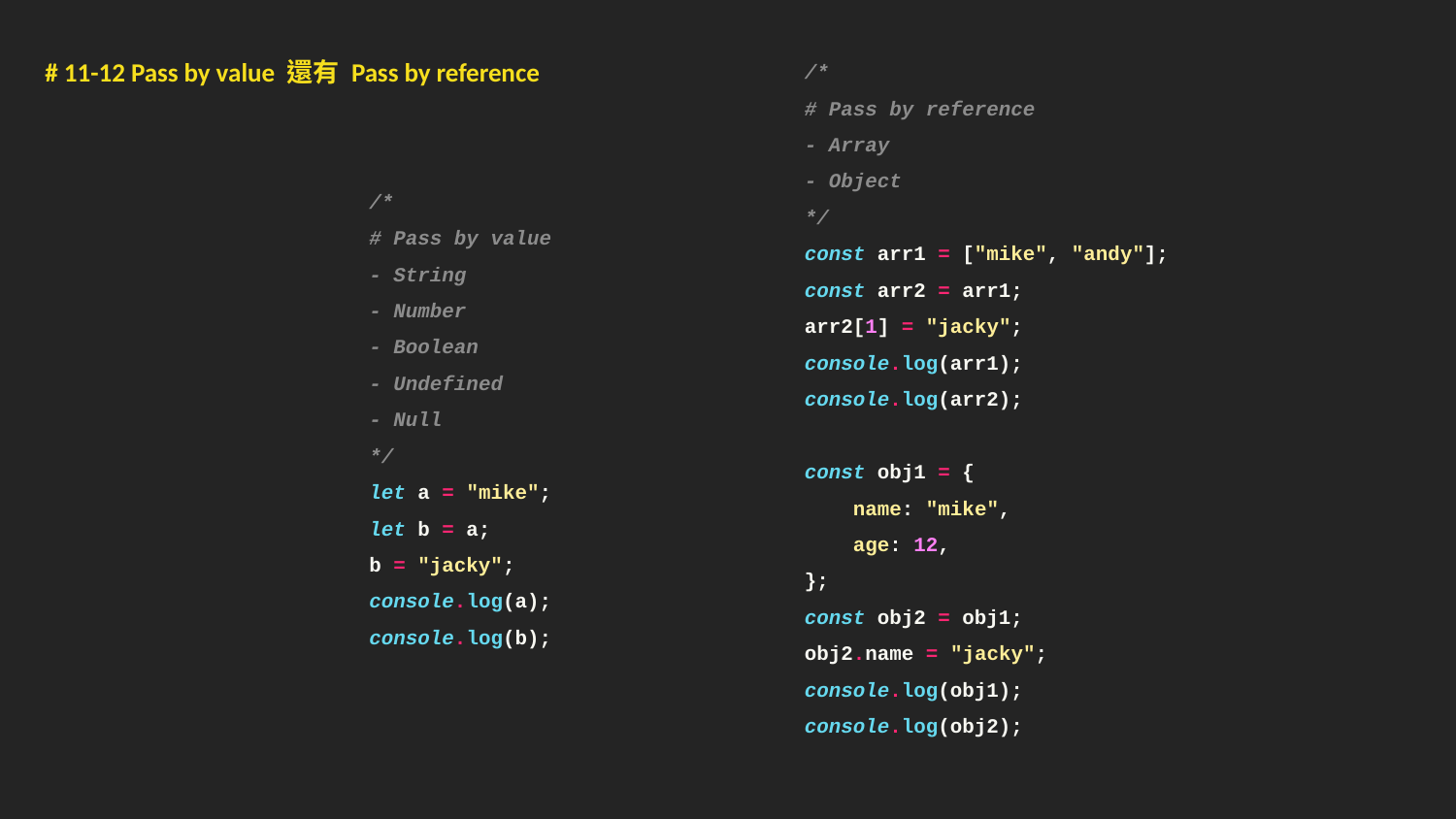

# 11-12 Pass by value 還有 Pass by reference
/*
# Pass by reference
- Array
- Object
*/
const arr1 = ["mike", "andy"];
const arr2 = arr1;
arr2[1] = "jacky";
console.log(arr1);
console.log(arr2);

const obj1 = {
    name: "mike",
    age: 12,
};
const obj2 = obj1;
obj2.name = "jacky";
console.log(obj1);
console.log(obj2);
/*
# Pass by value
- String
- Number
- Boolean
- Undefined
- Null
*/
let a = "mike";
let b = a;
b = "jacky";
console.log(a);
console.log(b);